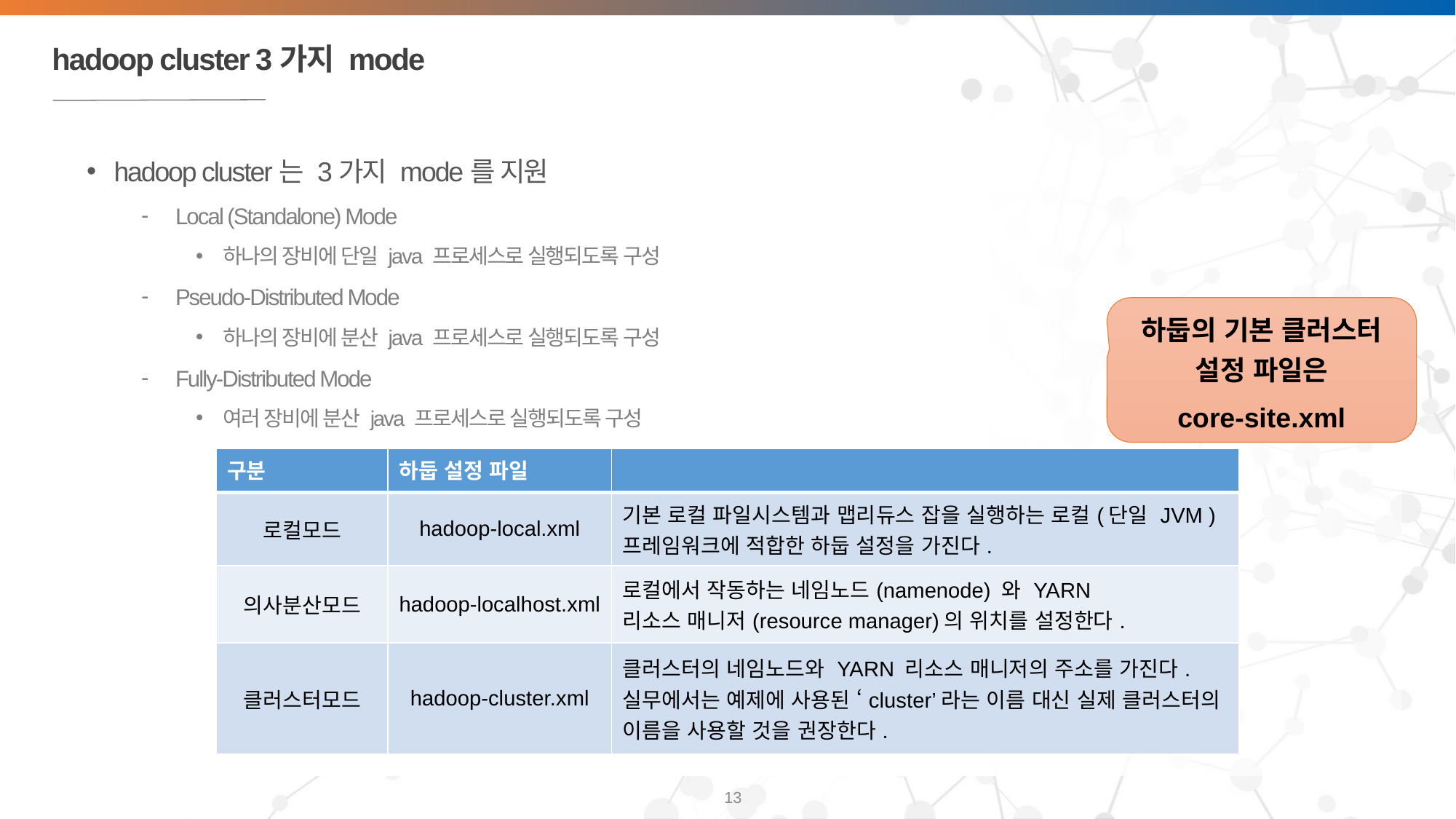

# hadoop cluster 3가지 mode

hadoop cluster는 3가지 mode를 지원
Local (Standalone) Mode
하나의 장비에 단일 java 프로세스로 실행되도록 구성
Pseudo-Distributed Mode
하나의 장비에 분산 java 프로세스로 실행되도록 구성
Fully-Distributed Mode
여러 장비에 분산 java 프로세스로 실행되도록 구성
하둡의 기본 클러스터 설정 파일은
core-site.xml
| 구분 | 하둡 설정 파일 |  |
| --- | --- | --- |
| 로컬모드 | hadoop-local.xml | 기본 로컬 파일시스템과 맵리듀스 잡을 실행하는 로컬(단일 JVM ) 프레임워크에 적합한 하둡 설정을 가진다. |
| 의사분산모드 | hadoop-localhost.xml | 로컬에서 작동하는 네임노드(namenode) 와 YARN 리소스 매니저(resource manager)의 위치를 설정한다. |
| 클러스터모드 | hadoop-cluster.xml | 클러스터의 네임노드와 YARN 리소스 매니저의 주소를 가진다. 실무에서는 예제에 사용된 ‘cluster’라는 이름 대신 실제 클러스터의 이름을 사용할 것을 권장한다. |
13